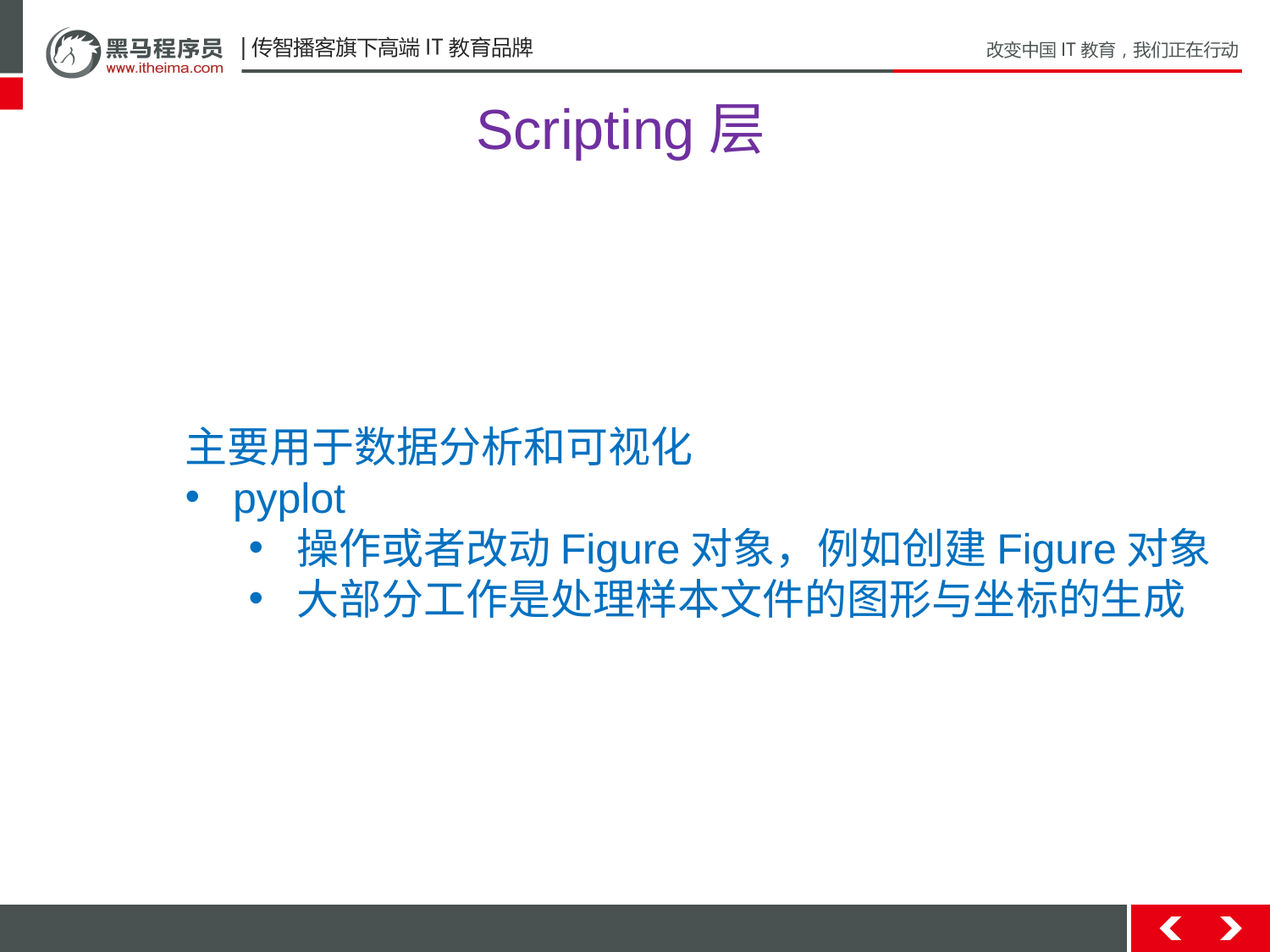

# Scripting层
主要用于数据分析和可视化
pyplot
操作或者改动Figure对象，例如创建Figure对象
大部分工作是处理样本文件的图形与坐标的生成